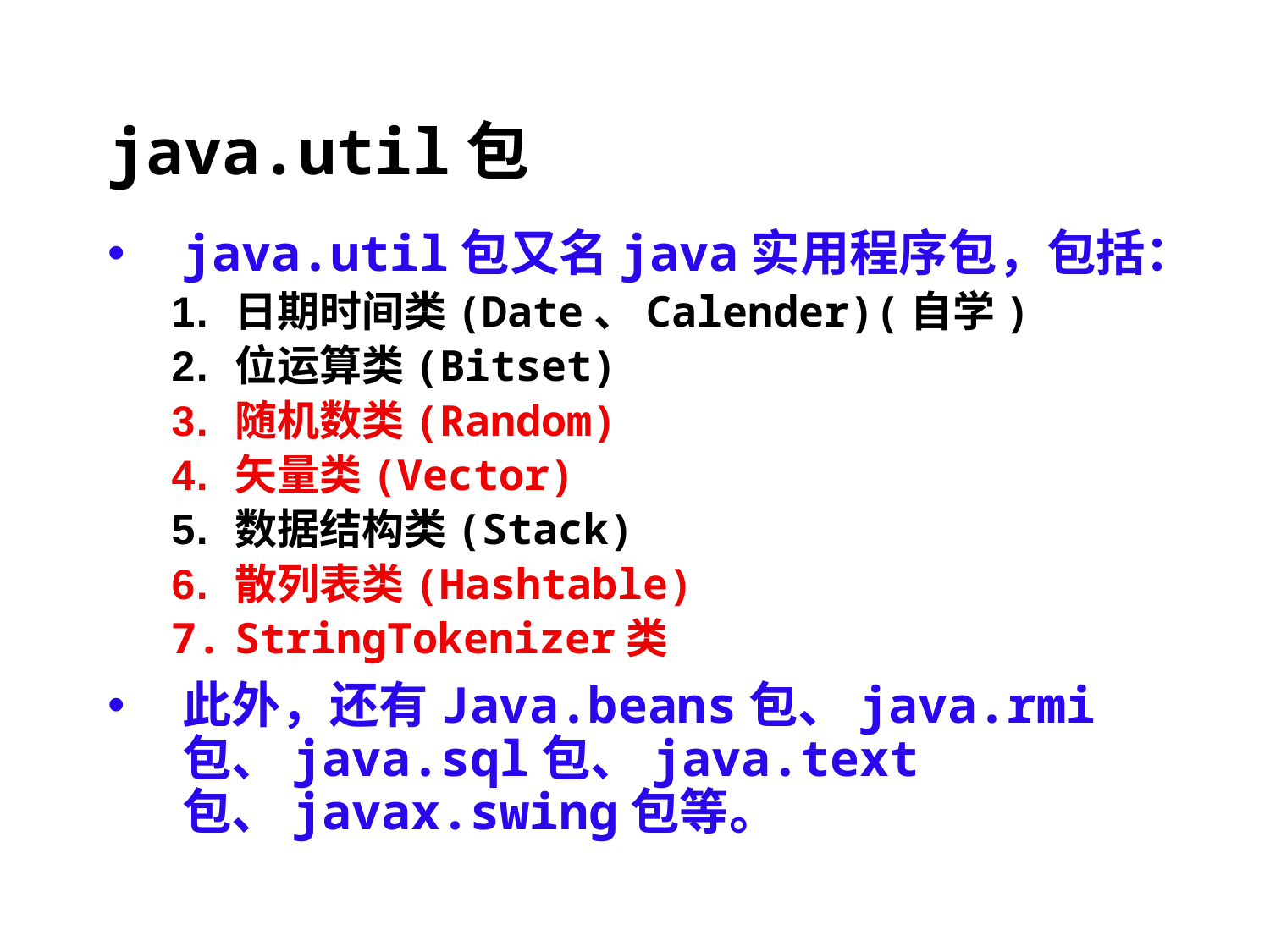

# java.util包
java.util包又名java实用程序包，包括：
日期时间类(Date、Calender)(自学)
位运算类(Bitset)
随机数类(Random)
矢量类(Vector)
数据结构类(Stack)
散列表类(Hashtable)
StringTokenizer类
此外，还有Java.beans包、java.rmi包、java.sql包、java.text包、javax.swing包等。